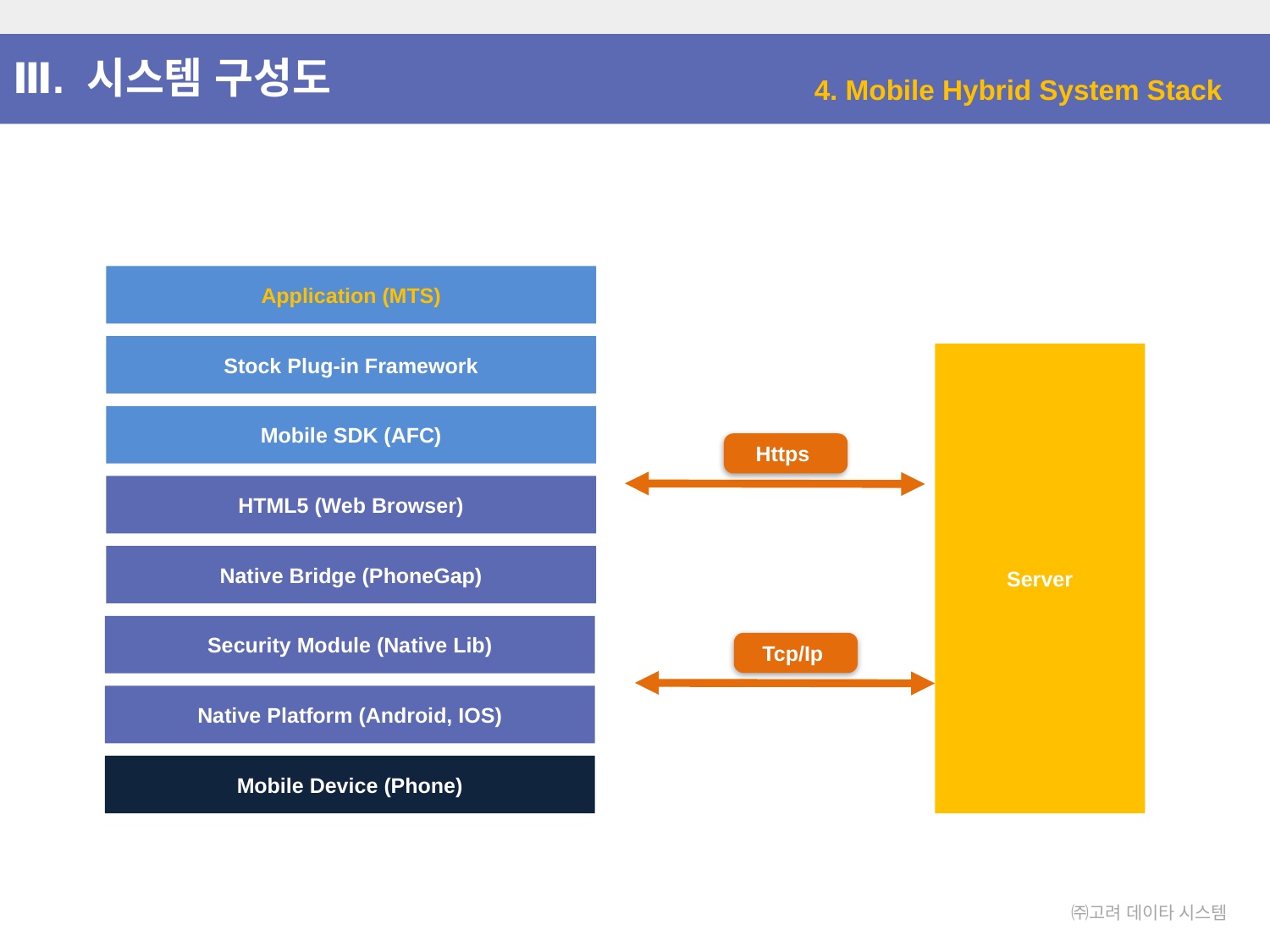

Ⅲ. 시스템 구성도

4. Mobile Hybrid System Stack
Application (MTS)
Stock Plug-in Framework
Server
Mobile SDK (AFC)
Https
HTML5 (Web Browser)
Native Bridge (PhoneGap)
Security Module (Native Lib)
Tcp/Ip
Native Platform (Android, IOS)
Mobile Device (Phone)